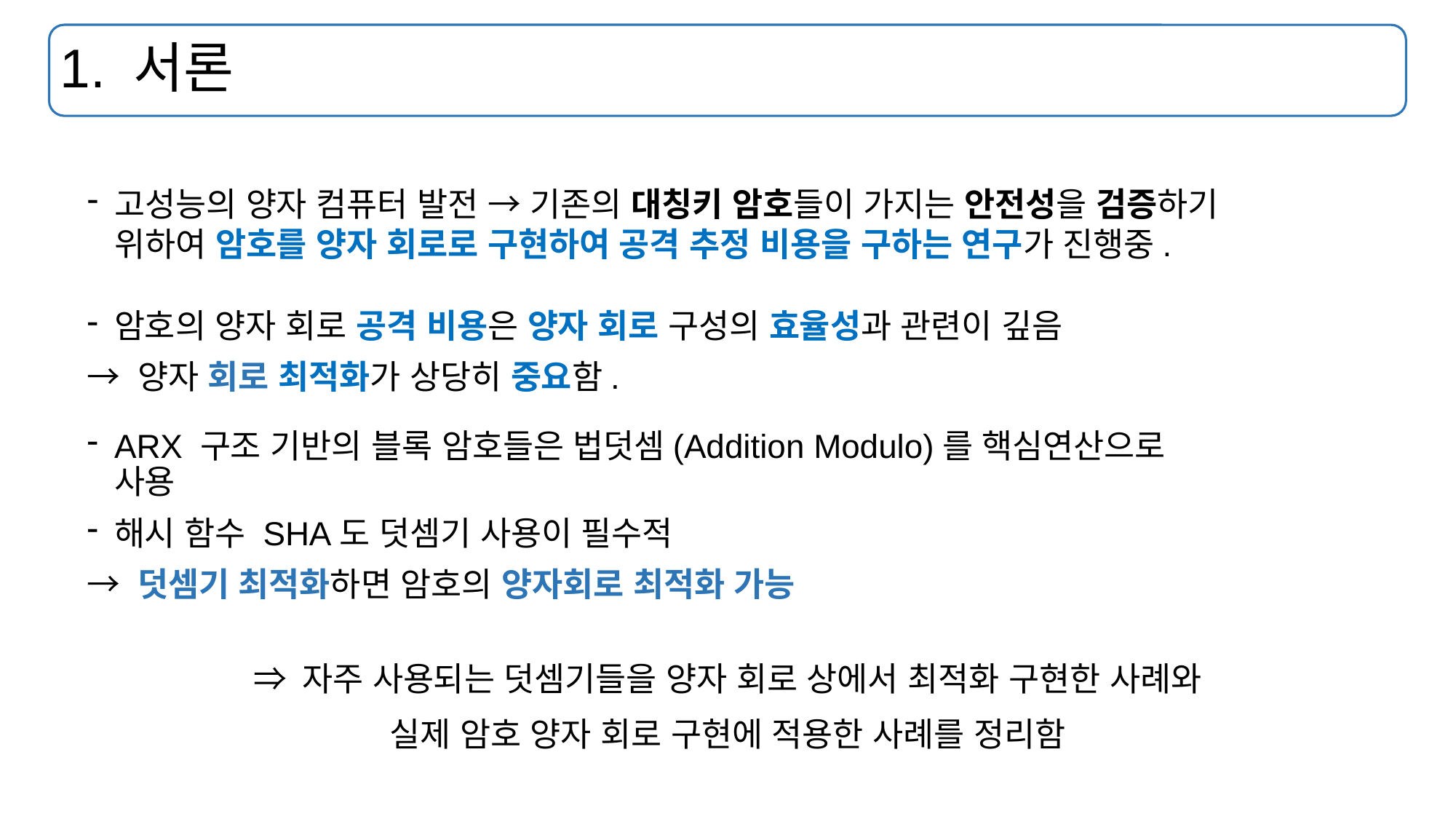

# 1. 서론
고성능의 양자 컴퓨터 발전 → 기존의 대칭키 암호들이 가지는 안전성을 검증하기 위하여 암호를 양자 회로로 구현하여 공격 추정 비용을 구하는 연구가 진행중.
암호의 양자 회로 공격 비용은 양자 회로 구성의 효율성과 관련이 깊음
→ 양자 회로 최적화가 상당히 중요함.
ARX 구조 기반의 블록 암호들은 법덧셈(Addition Modulo)를 핵심연산으로 사용
해시 함수 SHA도 덧셈기 사용이 필수적
→ 덧셈기 최적화하면 암호의 양자회로 최적화 가능
⇒ 자주 사용되는 덧셈기들을 양자 회로 상에서 최적화 구현한 사례와
실제 암호 양자 회로 구현에 적용한 사례를 정리함